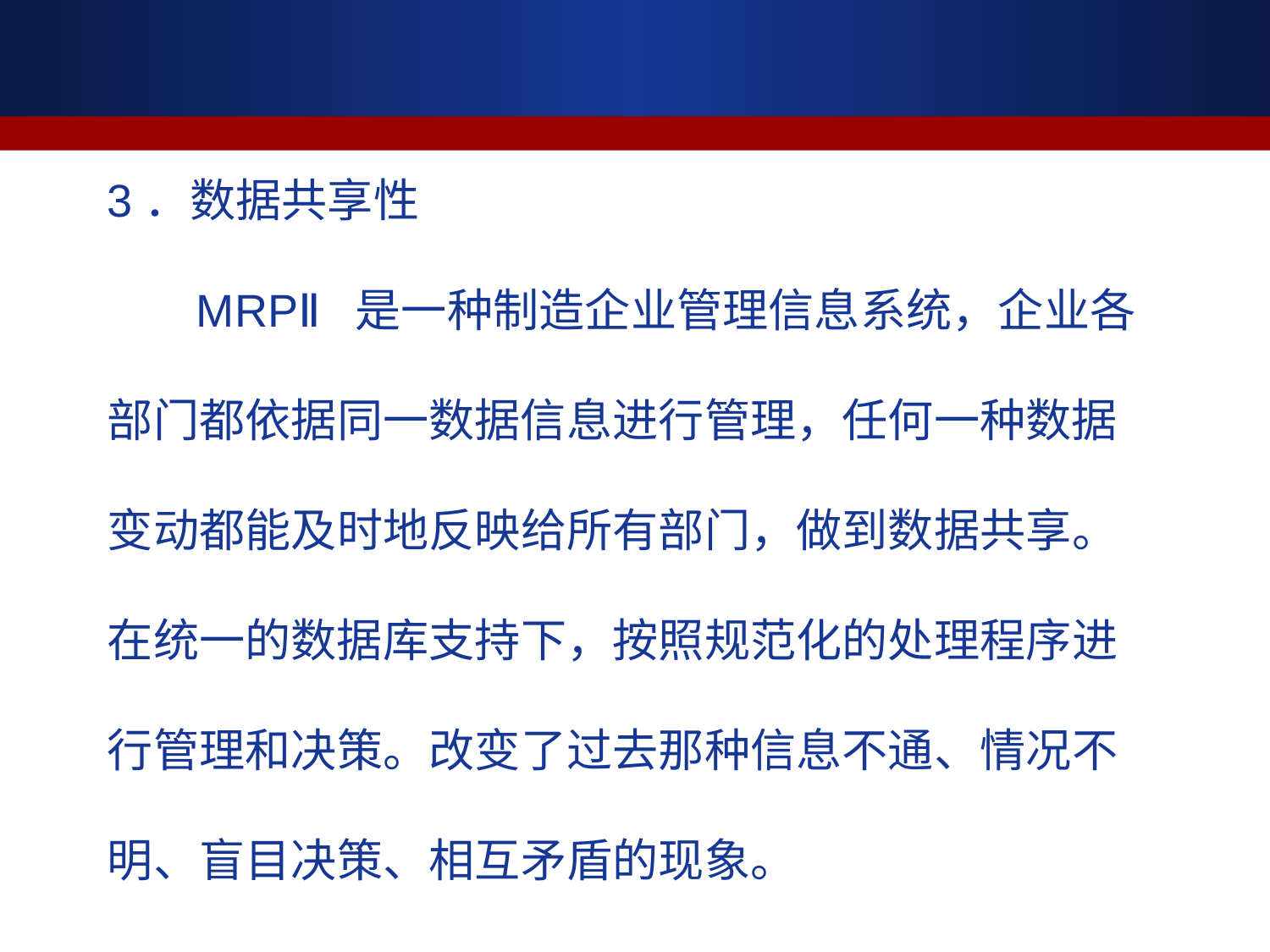

3．数据共享性
       MRPⅡ是一种制造企业管理信息系统，企业各部门都依据同一数据信息进行管理，任何一种数据变动都能及时地反映给所有部门，做到数据共享。在统一的数据库支持下，按照规范化的处理程序进行管理和决策。改变了过去那种信息不通、情况不明、盲目决策、相互矛盾的现象。